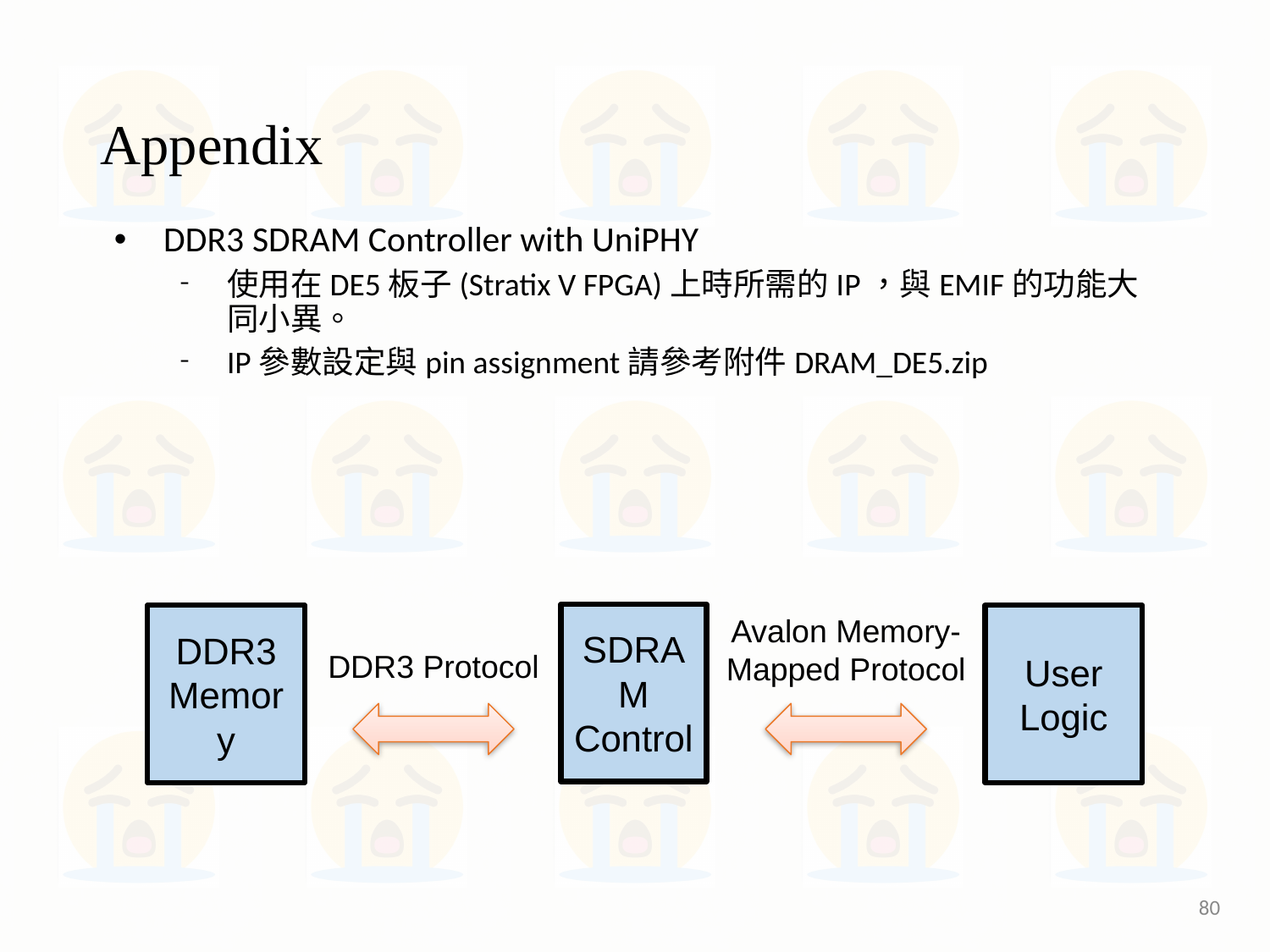

# Appendix
DDR3 SDRAM Controller with UniPHY
使用在DE5板子(Stratix V FPGA)上時所需的IP，與EMIF的功能大同小異。
IP參數設定與pin assignment請參考附件DRAM_DE5.zip
SDRAM Control
Avalon Memory-Mapped Protocol
DDR3
Memory
User Logic
DDR3 Protocol

80